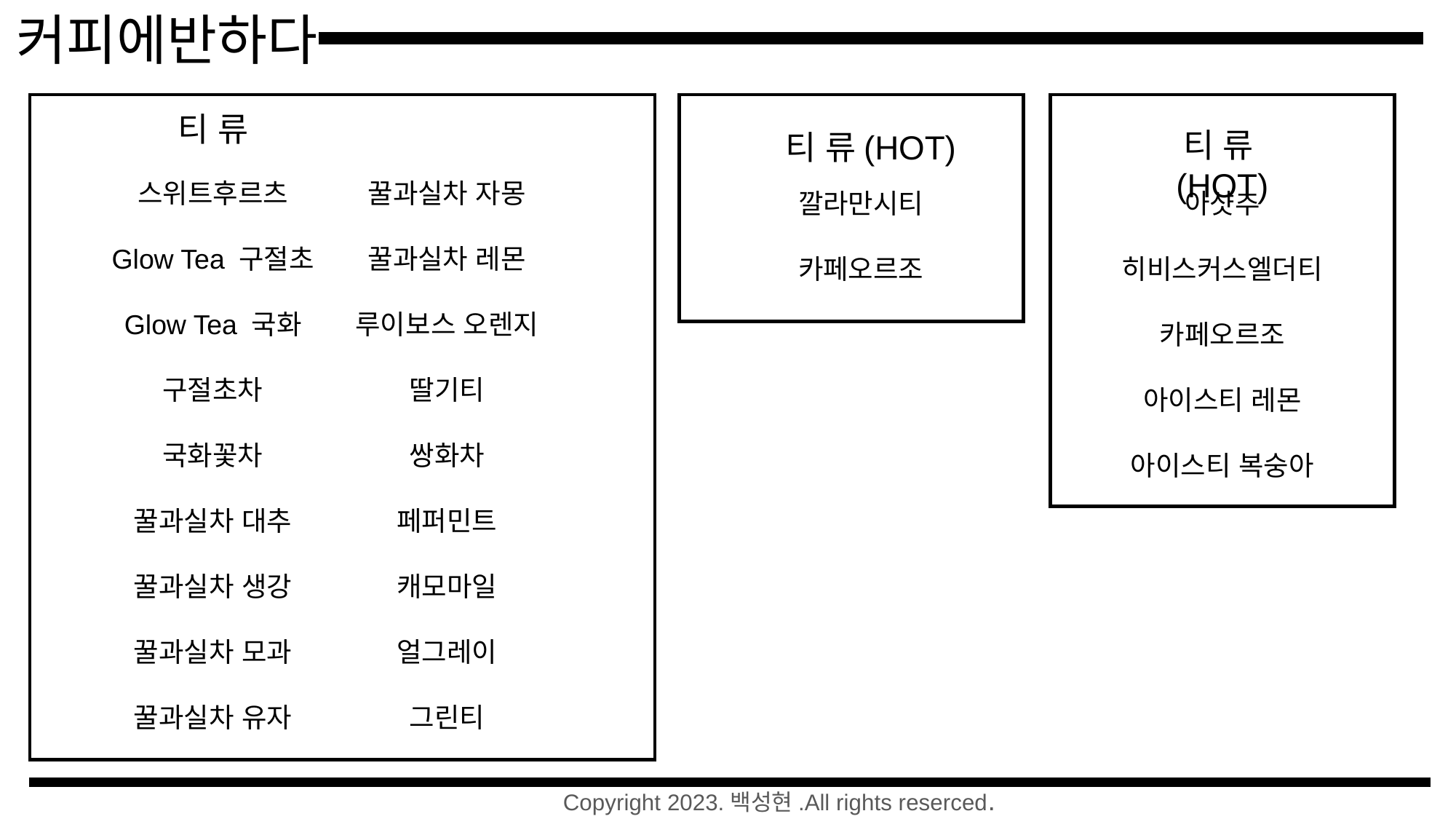

커피에반하다

티 류
티 류(HOT)
티 류(HOT)
스위트후르츠

Glow Tea 구절초

Glow Tea 국화

구절초차

국화꽃차

꿀과실차 대추

꿀과실차 생강

꿀과실차 모과

꿀과실차 유자
꿀과실차 자몽

꿀과실차 레몬

루이보스 오렌지

딸기티

쌍화차

페퍼민트

캐모마일

얼그레이

그린티
깔라만시티

카페오르조
아샷추

히비스커스엘더티

카페오르조

아이스티 레몬

아이스티 복숭아

Copyright 2023.백성현.All rights reserced.